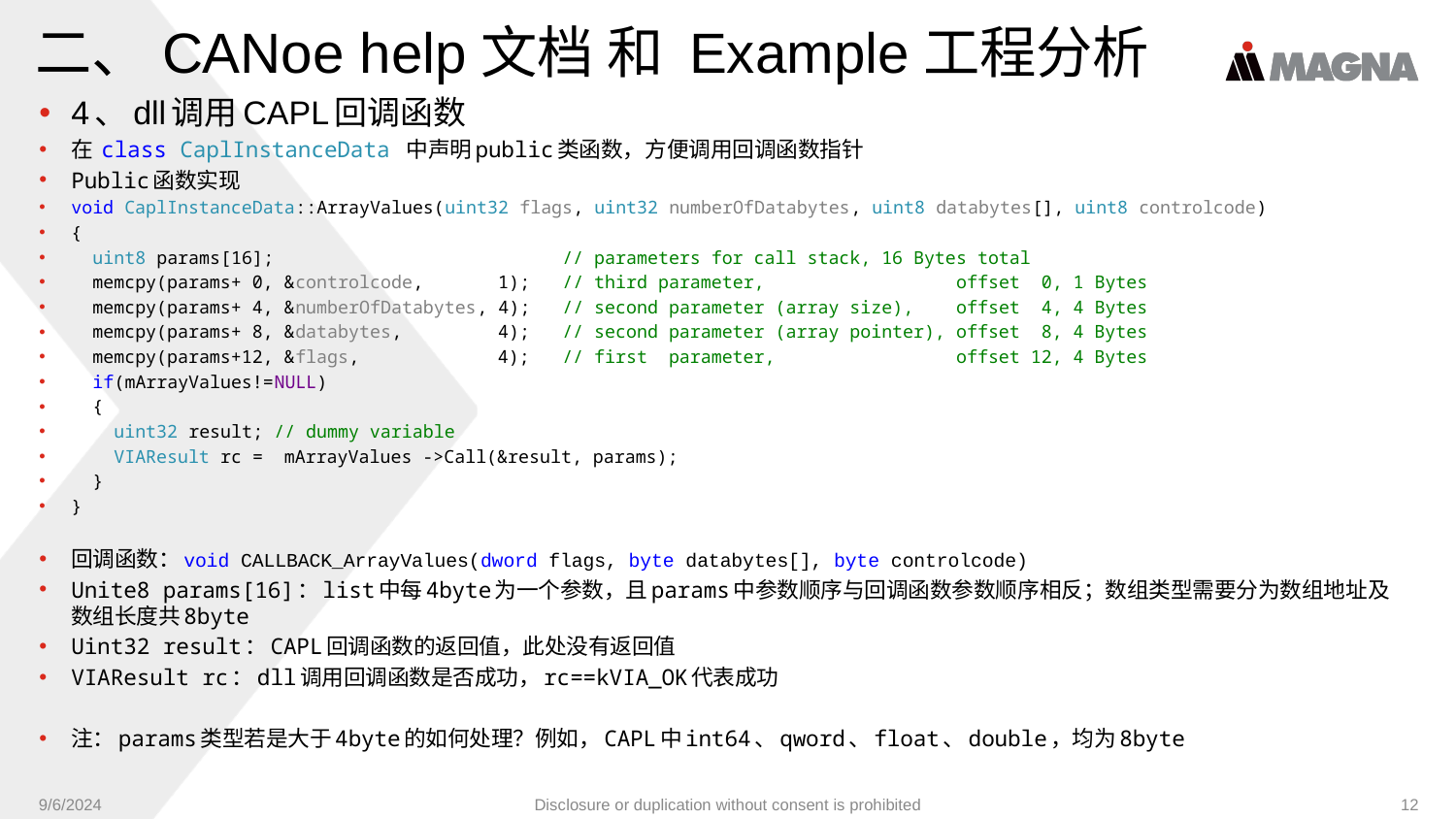

# 二、CANoe help文档 和 Example工程分析
4、dll调用CAPL回调函数
在 class CaplInstanceData 中声明public类函数，方便调用回调函数指针
Public函数实现
void CaplInstanceData::ArrayValues(uint32 flags, uint32 numberOfDatabytes, uint8 databytes[], uint8 controlcode)
{
  uint8 params[16];                           // parameters for call stack, 16 Bytes total
  memcpy(params+ 0, &controlcode,       1);   // third parameter,                  offset  0, 1 Bytes
  memcpy(params+ 4, &numberOfDatabytes, 4);   // second parameter (array size),    offset  4, 4 Bytes
  memcpy(params+ 8, &databytes,         4);   // second parameter (array pointer), offset  8, 4 Bytes
  memcpy(params+12, &flags,             4);   // first  parameter,                 offset 12, 4 Bytes
  if(mArrayValues!=NULL)
  {
    uint32 result; // dummy variable
    VIAResult rc =  mArrayValues ->Call(&result, params);
  }
}

回调函数：void CALLBACK_ArrayValues(dword flags, byte databytes[], byte controlcode)
Unite8 params[16]：list中每4byte为一个参数，且params中参数顺序与回调函数参数顺序相反；数组类型需要分为数组地址及数组长度共8byte
Uint32 result：CAPL回调函数的返回值，此处没有返回值
VIAResult rc：dll调用回调函数是否成功，rc==kVIA_OK代表成功

注：params类型若是大于4byte的如何处理？例如，CAPL中int64、qword、float、double，均为8byte
9/6/2024
Disclosure or duplication without consent is prohibited
12